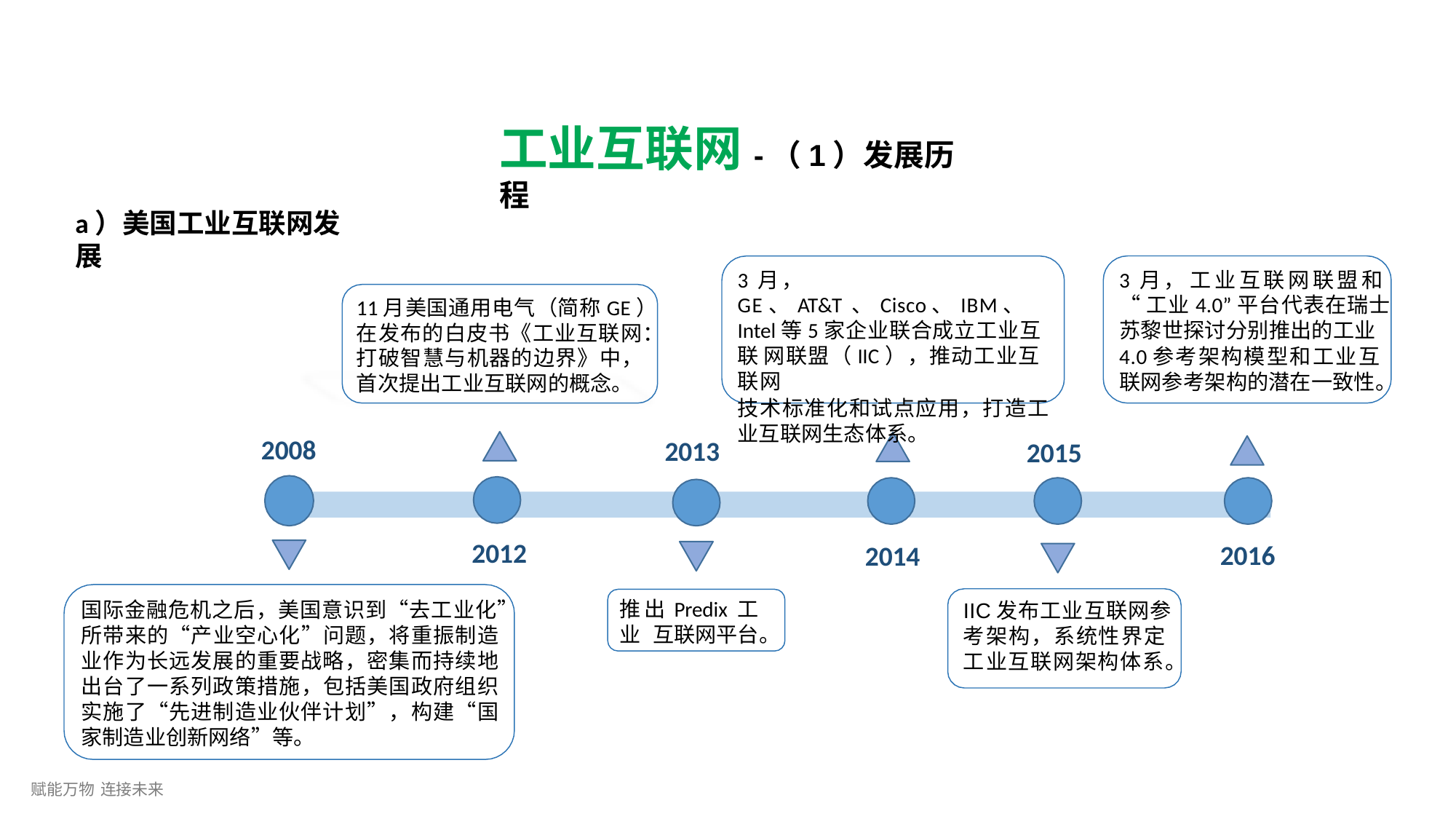

# 工业互联网-（1）发展历程
a）美国工业互联网发展

3 月， 工业互联网联盟和
“工业4.0”平台代表在瑞士
苏黎世探讨分别推出的工业
4.0参考架构模型和工业互 联网参考架构的潜在一致性。
3 月， GE、AT&T 、Cisco、IBM、
Intel等5家企业联合成立工业互联 网联盟（IIC），推动工业互联网
技术标准化和试点应用，打造工 业互联网生态体系。

11月美国通用电气（简称GE）  在发布的白皮书《工业互联网：
打破智慧与机器的边界》中，
首次提出工业互联网的概念。

2008

2013
2015

2012
2016
2014

推出Predix 工业 互联网平台。
国际金融危机之后，美国意识到“去工业化”
所带来的“产业空心化”问题，将重振制造 业作为长远发展的重要战略，密集而持续地 出台了一系列政策措施，包括美国政府组织 实施了“先进制造业伙伴计划”，构建“国 家制造业创新网络”等。
IIC发布工业互联网参 考架构，系统性界定 工业互联网架构体系。
赋能万物 连接未来